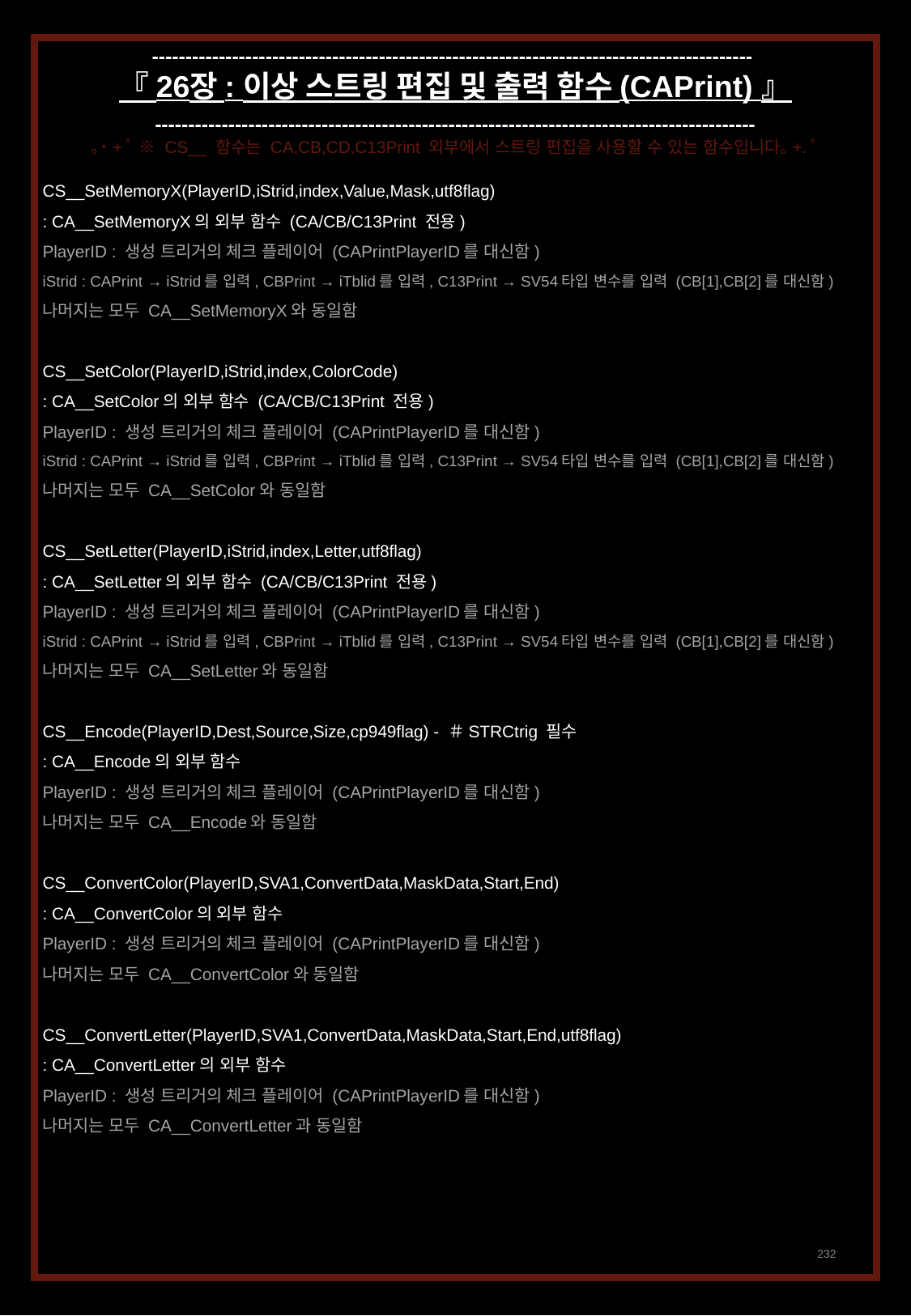

------------------------------------------------------------------------------------------
『 26장 : 이상 스트링 편집 및 출력 함수 (CAPrint) 』
------------------------------------------------------------------------------------------

｡˙+ﾟ ※ CS__ 함수는 CA,CB,CD,C13Print 외부에서 스트링 편집을 사용할 수 있는 함수입니다｡+.ﾟ
CS__SetMemoryX(PlayerID,iStrid,index,Value,Mask,utf8flag)
: CA__SetMemoryX의 외부 함수 (CA/CB/C13Print 전용)
PlayerID : 생성 트리거의 체크 플레이어 (CAPrintPlayerID를 대신함)
iStrid : CAPrint → iStrid를 입력, CBPrint → iTblid를 입력, C13Print → SV54타입 변수를 입력 (CB[1],CB[2]를 대신함)
나머지는 모두 CA__SetMemoryX와 동일함

CS__SetColor(PlayerID,iStrid,index,ColorCode)
: CA__SetColor의 외부 함수 (CA/CB/C13Print 전용)
PlayerID : 생성 트리거의 체크 플레이어 (CAPrintPlayerID를 대신함)
iStrid : CAPrint → iStrid를 입력, CBPrint → iTblid를 입력, C13Print → SV54타입 변수를 입력 (CB[1],CB[2]를 대신함)
나머지는 모두 CA__SetColor와 동일함

CS__SetLetter(PlayerID,iStrid,index,Letter,utf8flag)
: CA__SetLetter의 외부 함수 (CA/CB/C13Print 전용)
PlayerID : 생성 트리거의 체크 플레이어 (CAPrintPlayerID를 대신함)
iStrid : CAPrint → iStrid를 입력, CBPrint → iTblid를 입력, C13Print → SV54타입 변수를 입력 (CB[1],CB[2]를 대신함)
나머지는 모두 CA__SetLetter와 동일함

CS__Encode(PlayerID,Dest,Source,Size,cp949flag) - ＃STRCtrig 필수
: CA__Encode의 외부 함수
PlayerID : 생성 트리거의 체크 플레이어 (CAPrintPlayerID를 대신함)
나머지는 모두 CA__Encode와 동일함

CS__ConvertColor(PlayerID,SVA1,ConvertData,MaskData,Start,End)
: CA__ConvertColor의 외부 함수
PlayerID : 생성 트리거의 체크 플레이어 (CAPrintPlayerID를 대신함)
나머지는 모두 CA__ConvertColor와 동일함

CS__ConvertLetter(PlayerID,SVA1,ConvertData,MaskData,Start,End,utf8flag)
: CA__ConvertLetter의 외부 함수
PlayerID : 생성 트리거의 체크 플레이어 (CAPrintPlayerID를 대신함)
나머지는 모두 CA__ConvertLetter과 동일함
232